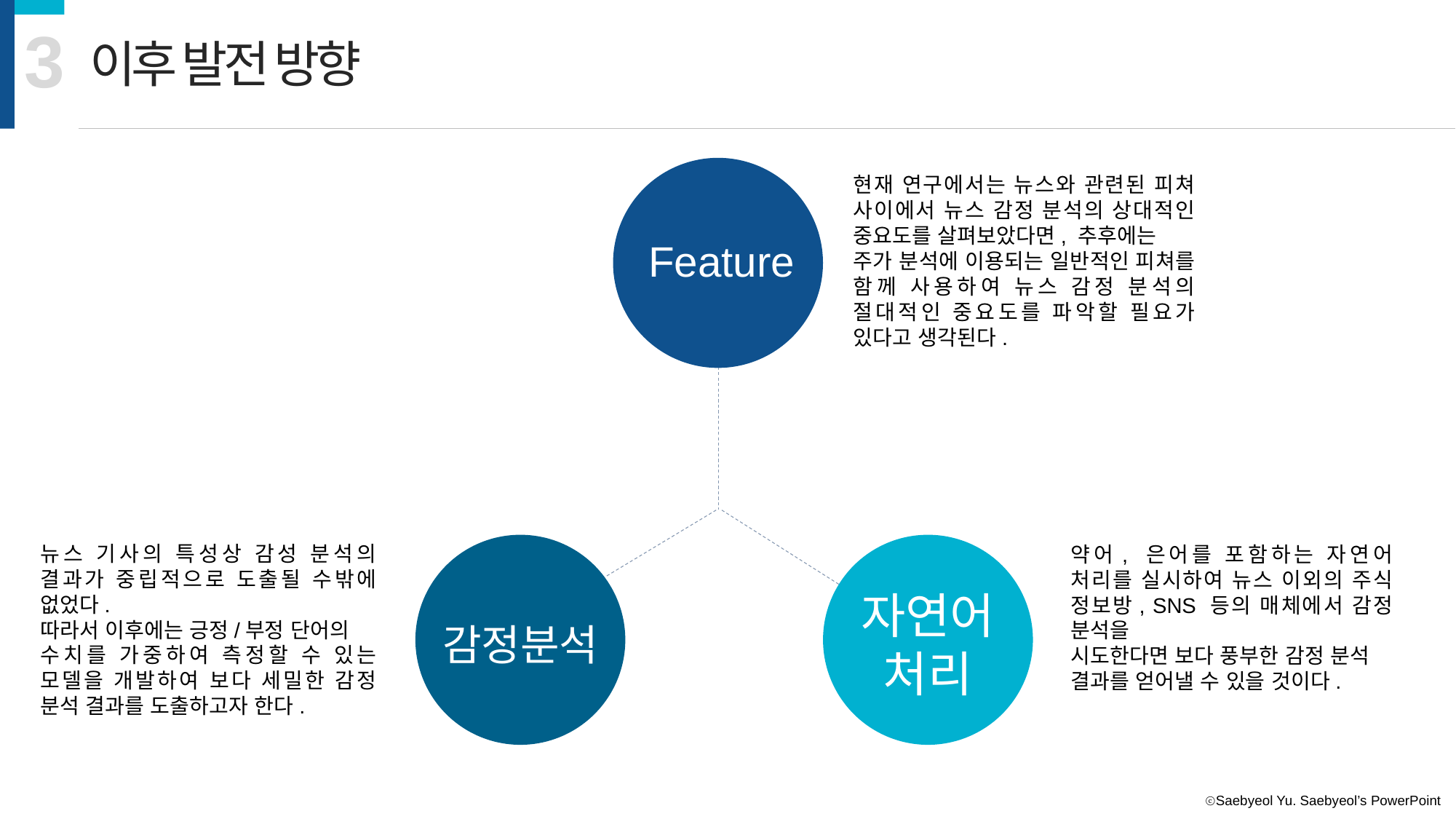

3
이후 발전 방향

현재 연구에서는 뉴스와 관련된 피쳐 사이에서 뉴스 감정 분석의 상대적인 중요도를 살펴보았다면, 추후에는
주가 분석에 이용되는 일반적인 피쳐를 함께 사용하여 뉴스 감정 분석의 절대적인 중요도를 파악할 필요가 있다고 생각된다.

Feature
뉴스 기사의 특성상 감성 분석의 결과가 중립적으로 도출될 수밖에 없었다.
따라서 이후에는 긍정/부정 단어의
수치를 가중하여 측정할 수 있는 모델을 개발하여 보다 세밀한 감정 분석 결과를 도출하고자 한다.

약어, 은어를 포함하는 자연어 처리를 실시하여 뉴스 이외의 주식 정보방, SNS 등의 매체에서 감정 분석을
시도한다면 보다 풍부한 감정 분석
결과를 얻어낼 수 있을 것이다.
자연어
처리
감정분석